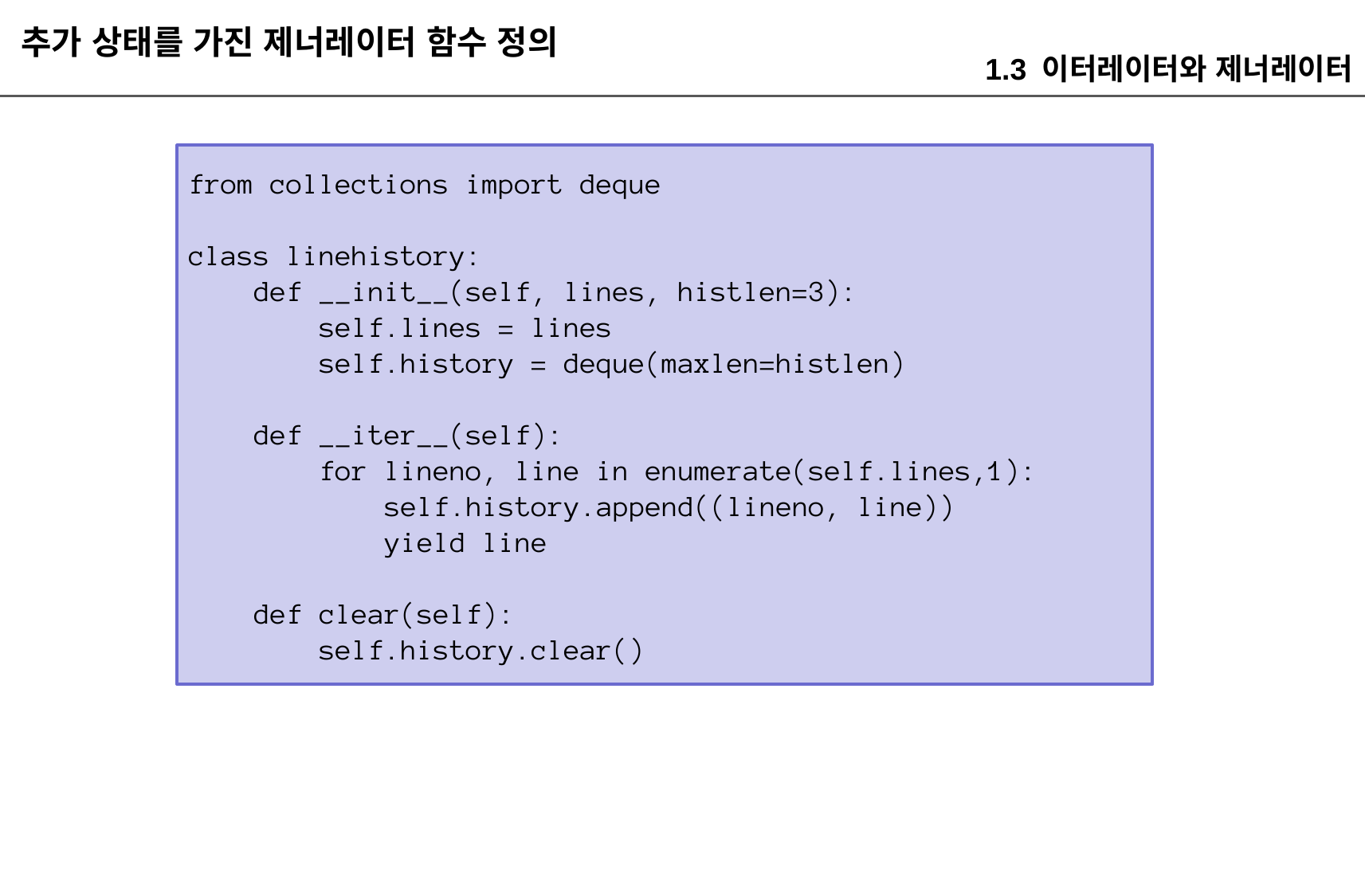

추가 상태를 가진 제너레이터 함수 정의
1.3 이터레이터와 제너레이터
from collections import deque

class linehistory:
    def __init__(self, lines, histlen=3):
        self.lines = lines
        self.history = deque(maxlen=histlen)

    def __iter__(self):
        for lineno, line in enumerate(self.lines,1):
            self.history.append((lineno, line))
            yield line

    def clear(self):
        self.history.clear()